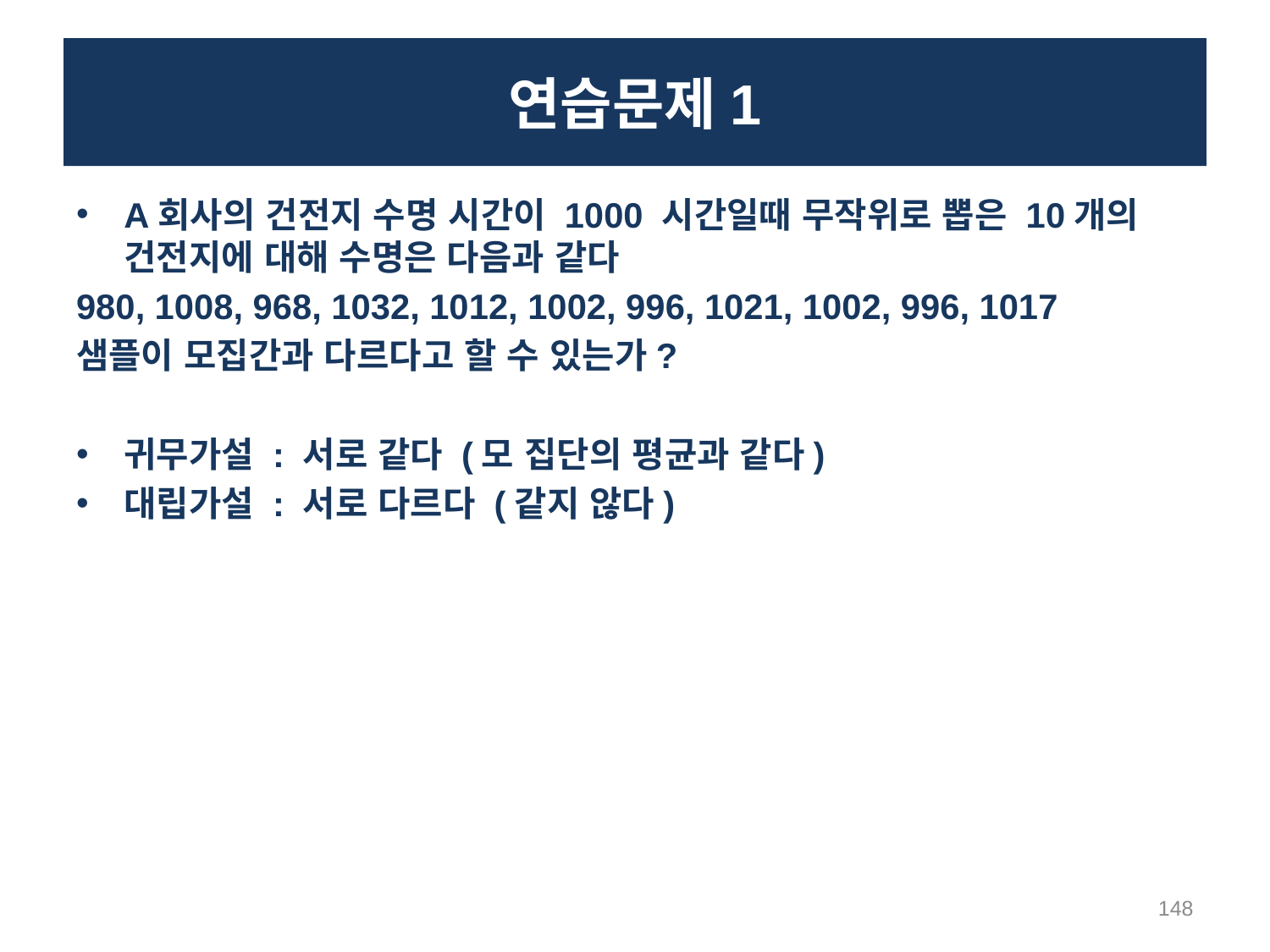

# 연습문제1
A회사의 건전지 수명 시간이 1000 시간일때 무작위로 뽑은 10개의 건전지에 대해 수명은 다음과 같다
980, 1008, 968, 1032, 1012, 1002, 996, 1021, 1002, 996, 1017
샘플이 모집간과 다르다고 할 수 있는가?

귀무가설 : 서로 같다 (모 집단의 평균과 같다)
대립가설 : 서로 다르다 (같지 않다)

148